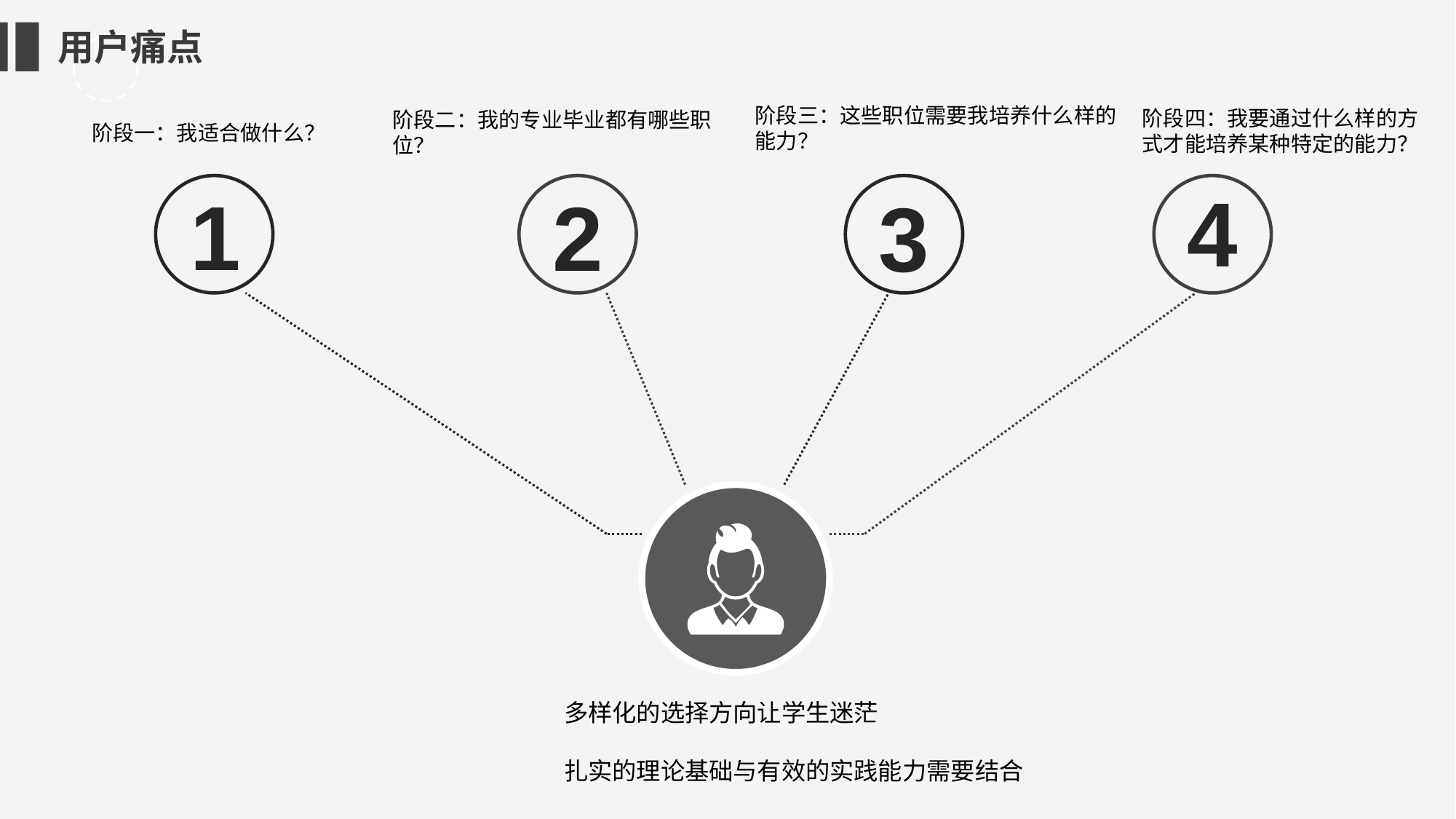

用户痛点

阶段三：这些职位需要我培养什么样的能力？
阶段四：我要通过什么样的方式才能培养某种特定的能力？
阶段二：我的专业毕业都有哪些职位？
阶段一：我适合做什么？
4
1
2
3

多样化的选择方向让学生迷茫

扎实的理论基础与有效的实践能力需要结合